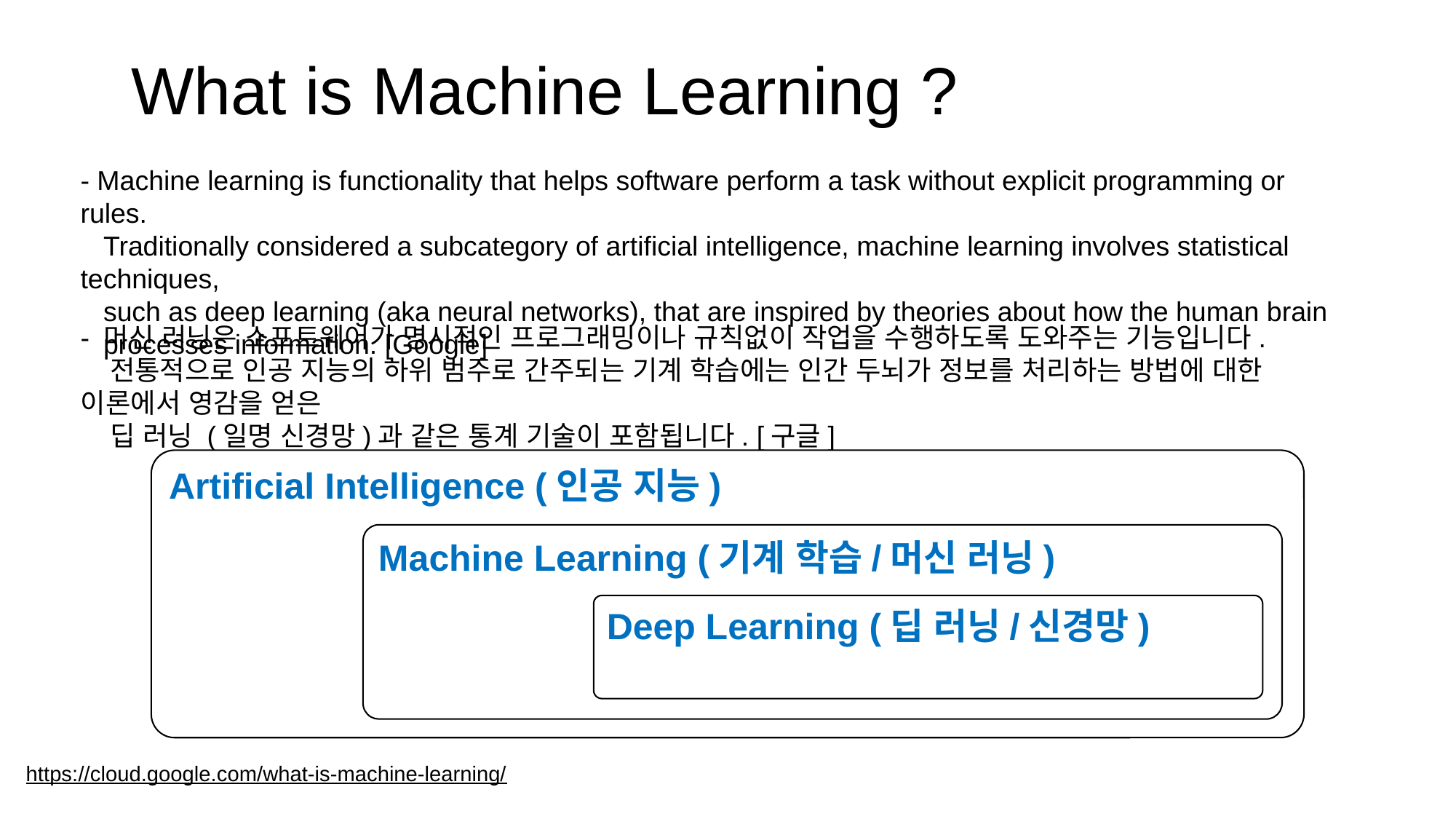

What is Machine Learning ?
- Machine learning is functionality that helps software perform a task without explicit programming or rules.
   Traditionally considered a subcategory of artificial intelligence, machine learning involves statistical techniques,
   such as deep learning (aka neural networks), that are inspired by theories about how the human brain
   processes information. [Google]
- 머신 러닝은 소프트웨어가 명시적인 프로그래밍이나 규칙없이 작업을 수행하도록 도와주는 기능입니다.
   전통적으로 인공 지능의 하위 범주로 간주되는 기계 학습에는 인간 두뇌가 정보를 처리하는 방법에 대한 이론에서 영감을 얻은
   딥 러닝 (일명 신경망)과 같은 통계 기술이 포함됩니다. [구글]
Artificial Intelligence (인공 지능)
Machine Learning (기계 학습/머신 러닝)
Deep Learning (딥 러닝/신경망)
https://cloud.google.com/what-is-machine-learning/